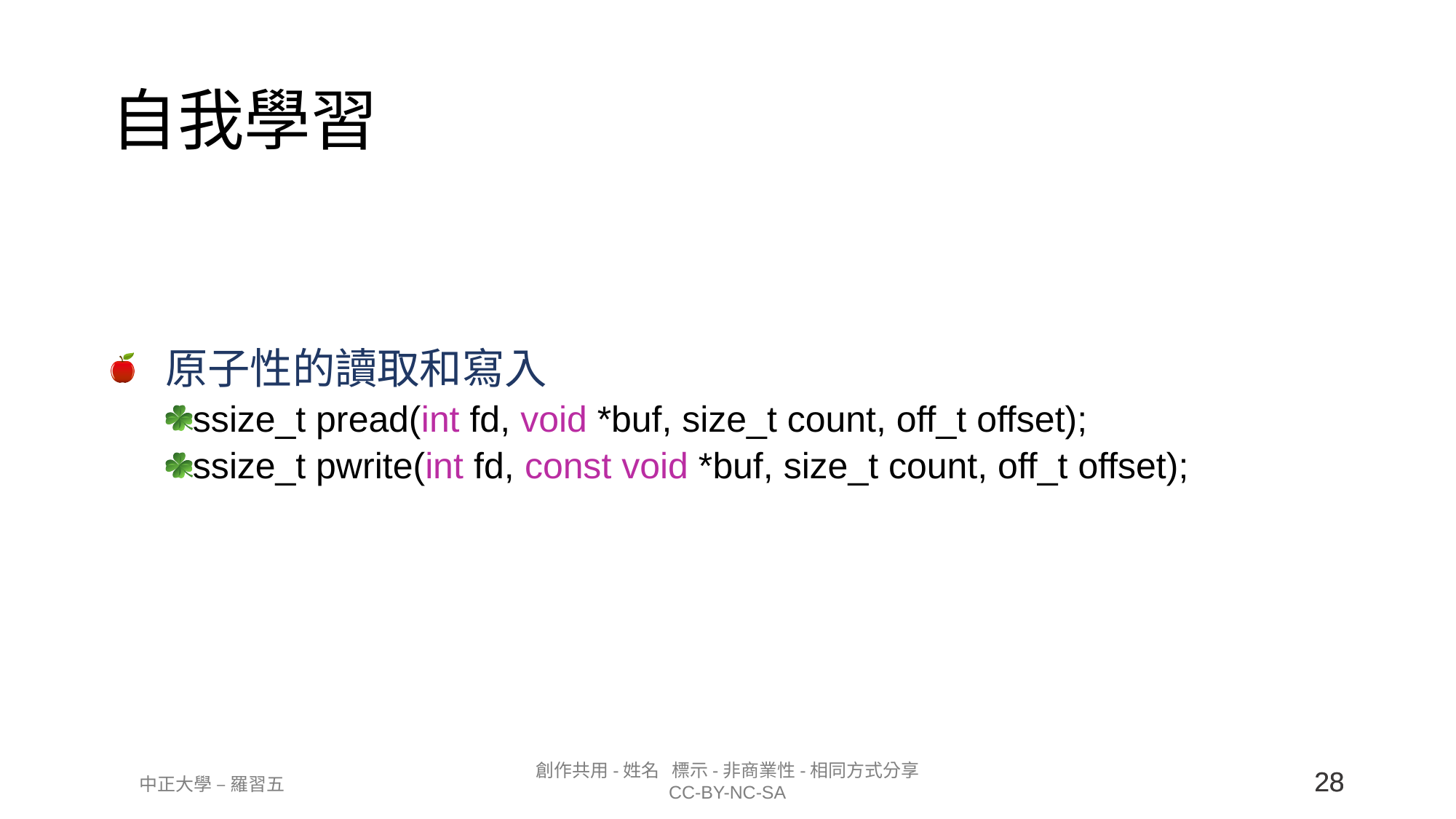

# 自我學習
原子性的讀取和寫入
ssize_t pread(int fd, void *buf, size_t count, off_t offset);
ssize_t pwrite(int fd, const void *buf, size_t count, off_t offset);